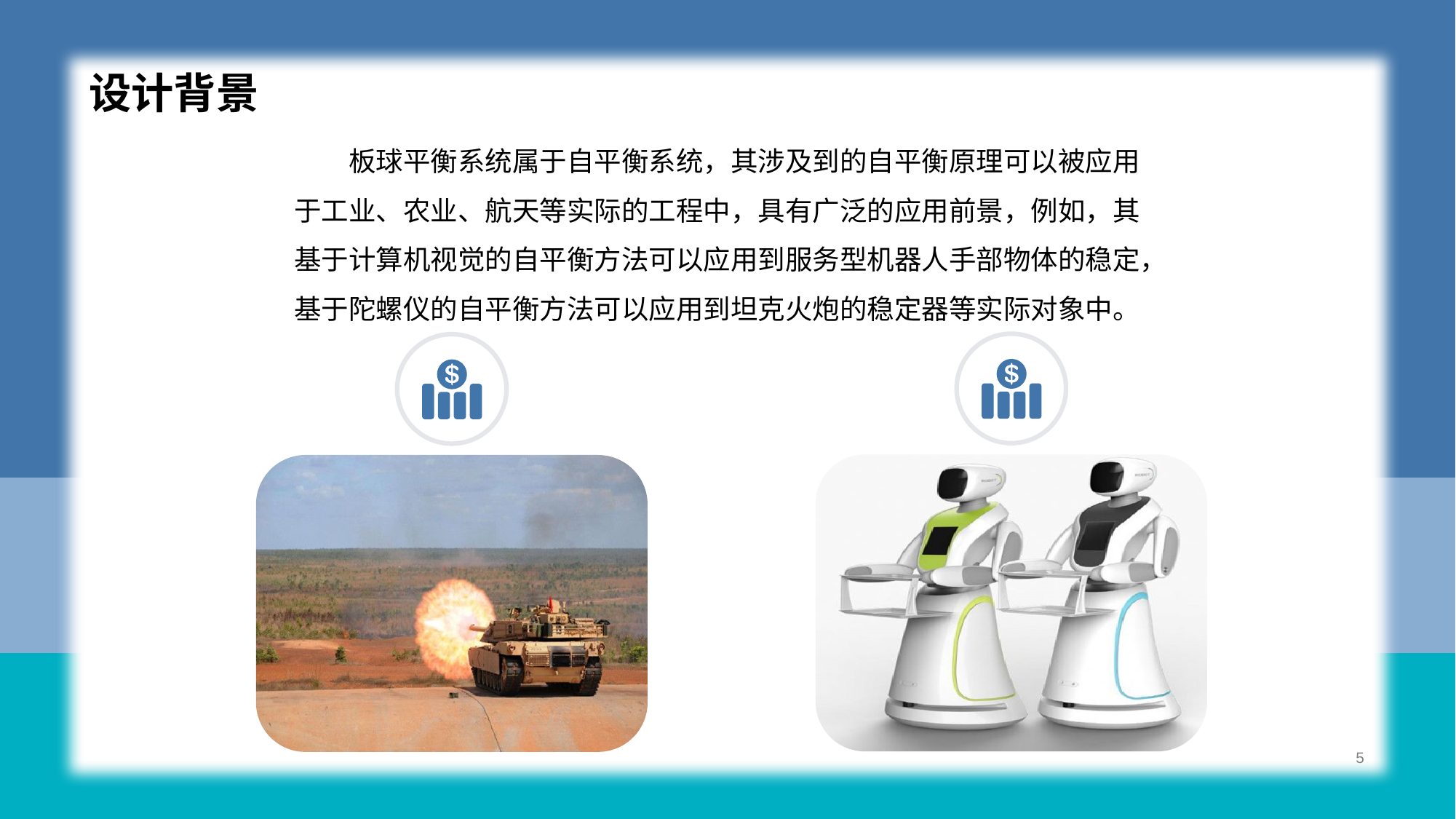

01-Text here

设计背景
板球平衡系统属于自平衡系统，其涉及到的自平衡原理可以被应用于工业、农业、航天等实际的工程中，具有广泛的应用前景，例如，其基于计算机视觉的自平衡方法可以应用到服务型机器人手部物体的稳定，基于陀螺仪的自平衡方法可以应用到坦克火炮的稳定器等实际对象中。

5
5